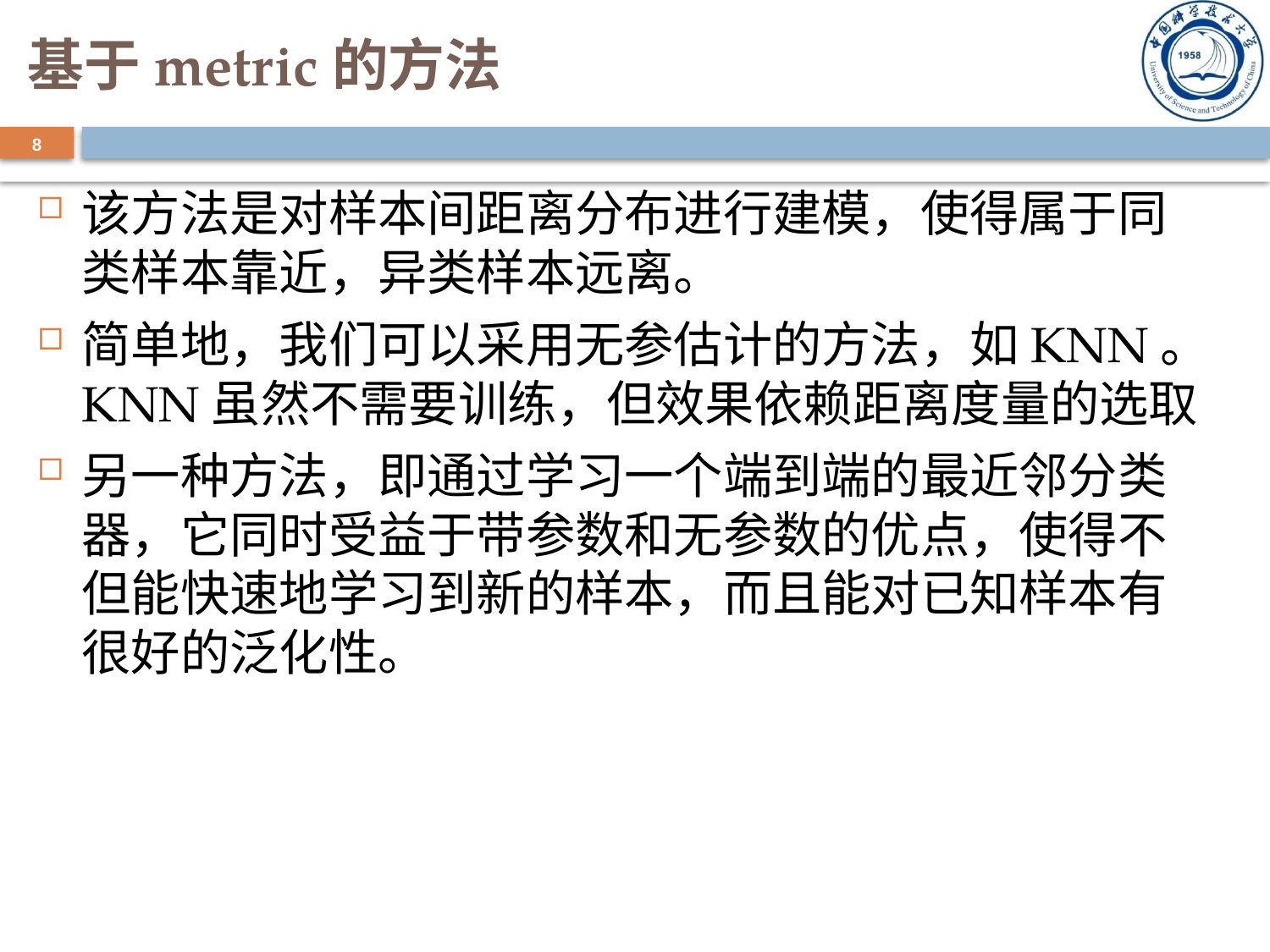

# 基于metric的方法
8
该方法是对样本间距离分布进行建模，使得属于同类样本靠近，异类样本远离。
简单地，我们可以采用无参估计的方法，如KNN。KNN虽然不需要训练，但效果依赖距离度量的选取
另一种方法，即通过学习一个端到端的最近邻分类器，它同时受益于带参数和无参数的优点，使得不但能快速地学习到新的样本，而且能对已知样本有很好的泛化性。